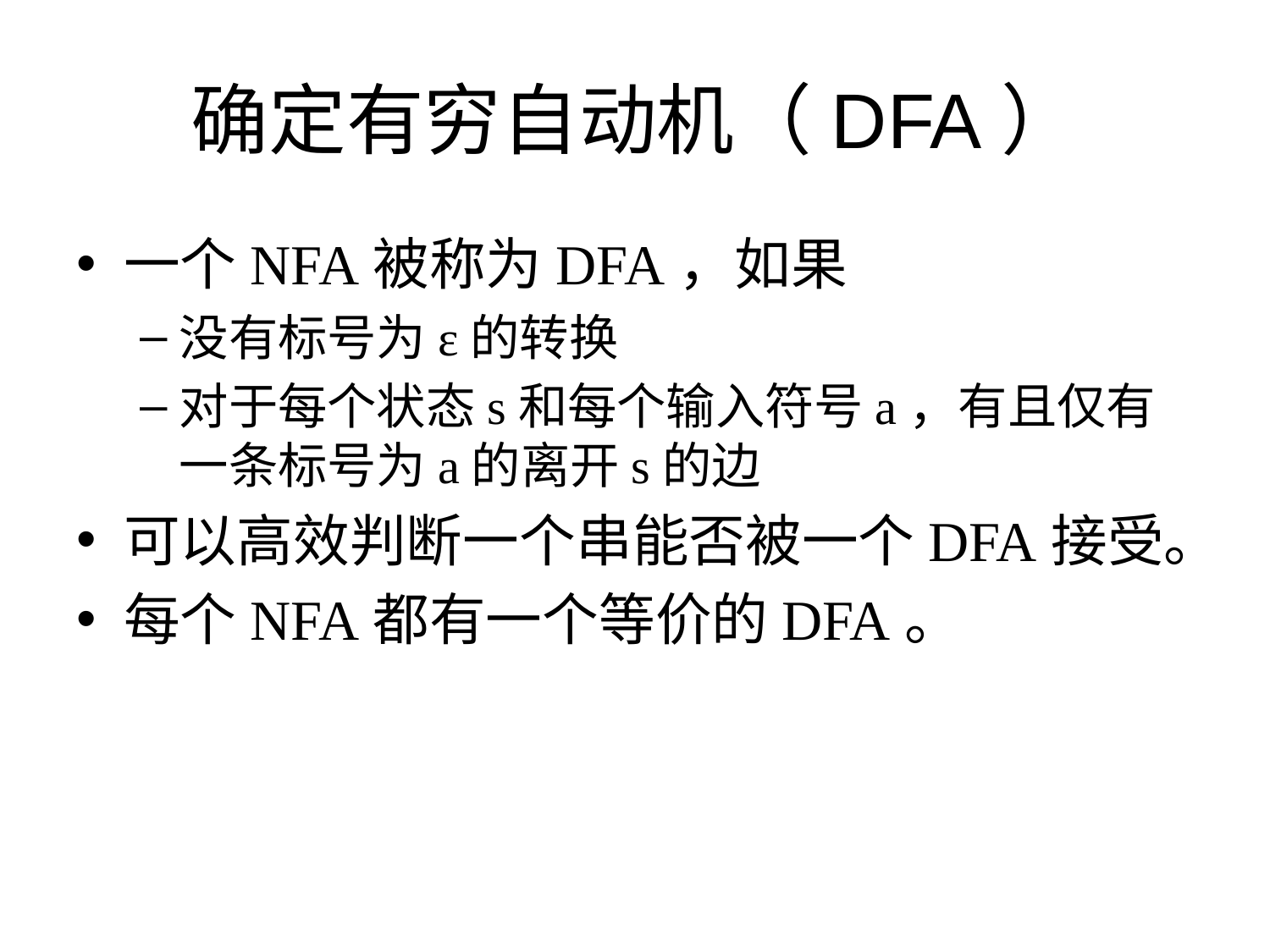

# 确定有穷自动机（DFA）
一个NFA被称为DFA，如果
没有标号为ε的转换
对于每个状态s和每个输入符号a，有且仅有一条标号为a的离开s的边
可以高效判断一个串能否被一个DFA接受。
每个NFA都有一个等价的DFA。